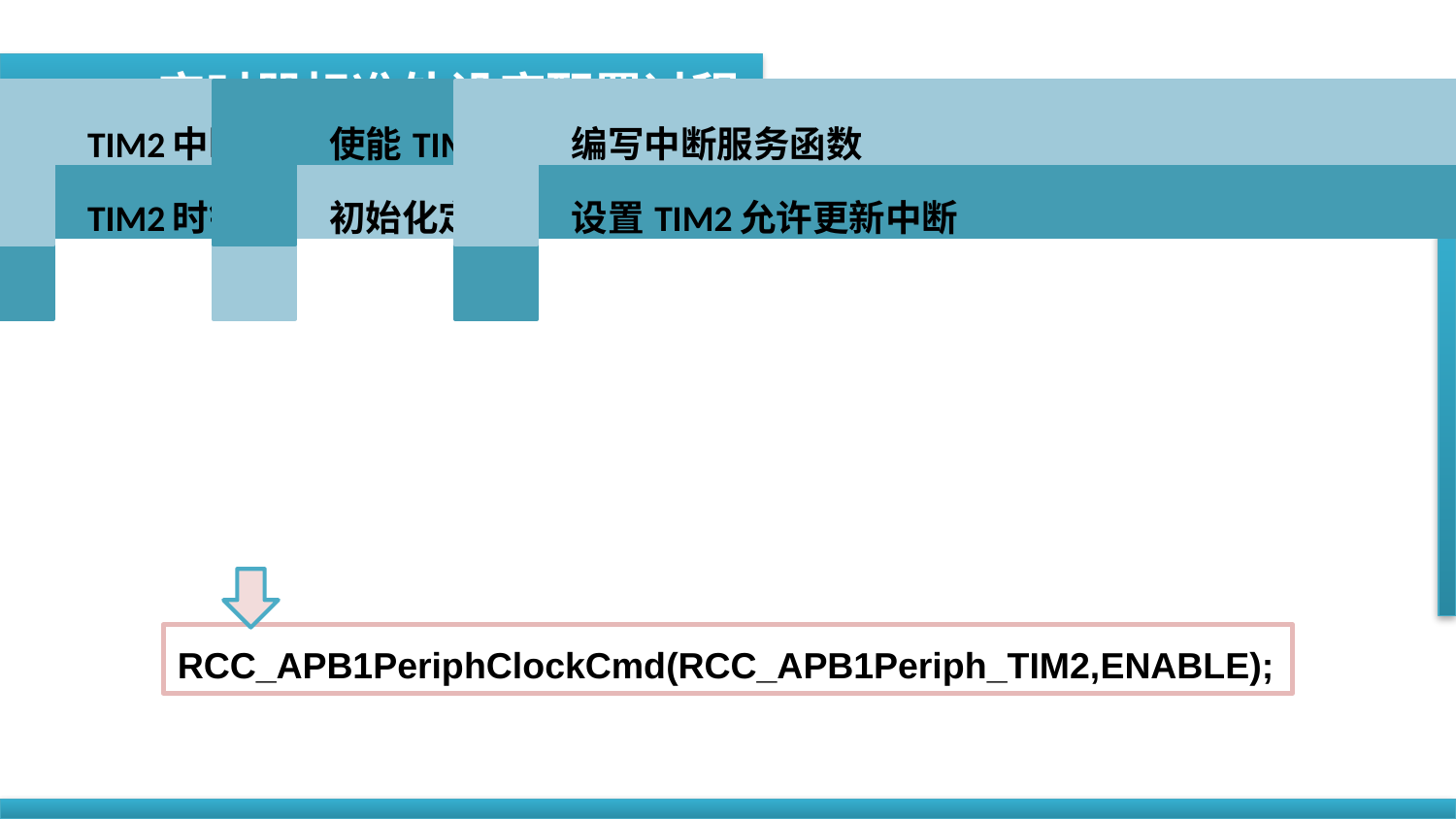

9.2.2 定时器标准外设库配置过程
TIM2时钟使能
初始化定时器参数
设置TIM2允许更新中断
TIM2中断优先级设置
使能TIM2
编写中断服务函数

RCC_APB1PeriphClockCmd(RCC_APB1Periph_TIM2,ENABLE);